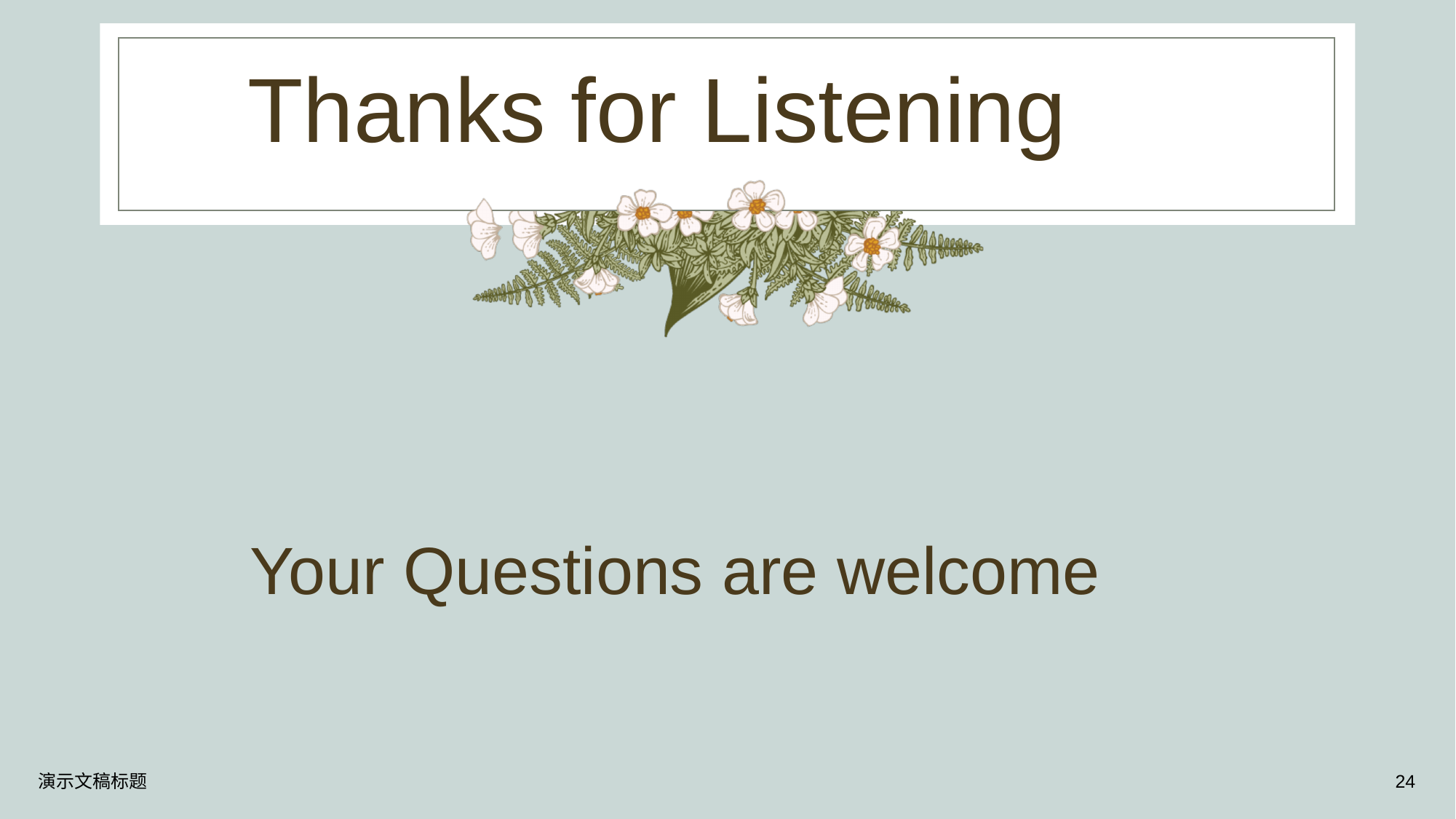

Thanks for Listening
# Your Questions are welcome
演示文稿标题
24